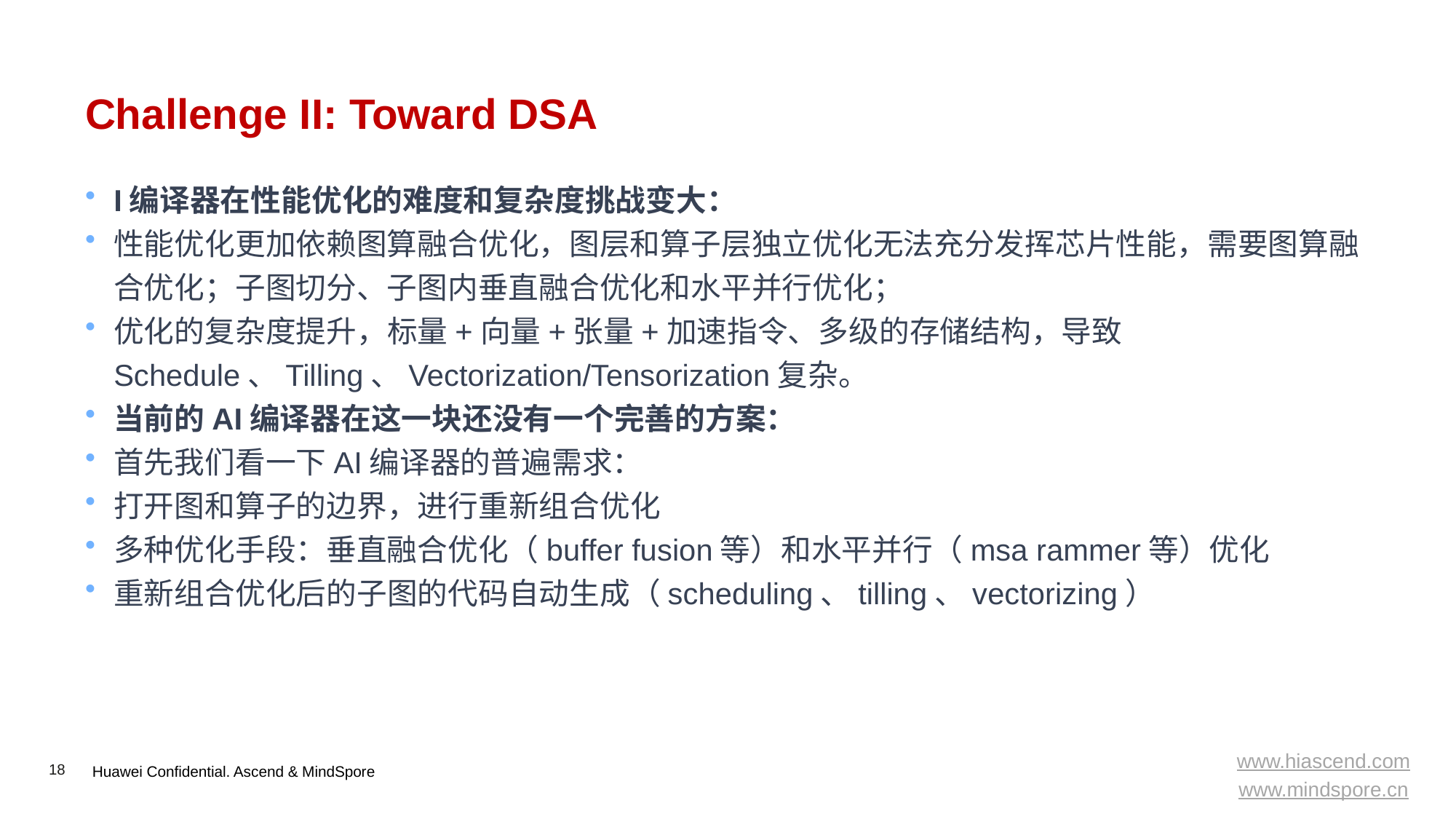

# Challenge II: Toward DSA
I编译器在性能优化的难度和复杂度挑战变大：
性能优化更加依赖图算融合优化，图层和算子层独立优化无法充分发挥芯片性能，需要图算融合优化；子图切分、子图内垂直融合优化和水平并行优化；
优化的复杂度提升，标量+向量+张量+加速指令、多级的存储结构，导致Schedule、Tilling、Vectorization/Tensorization复杂。
当前的AI编译器在这一块还没有一个完善的方案：
首先我们看一下AI编译器的普遍需求：
打开图和算子的边界，进行重新组合优化
多种优化手段：垂直融合优化（buffer fusion等）和水平并行（msa rammer等）优化
重新组合优化后的子图的代码自动生成（scheduling、tilling、vectorizing）